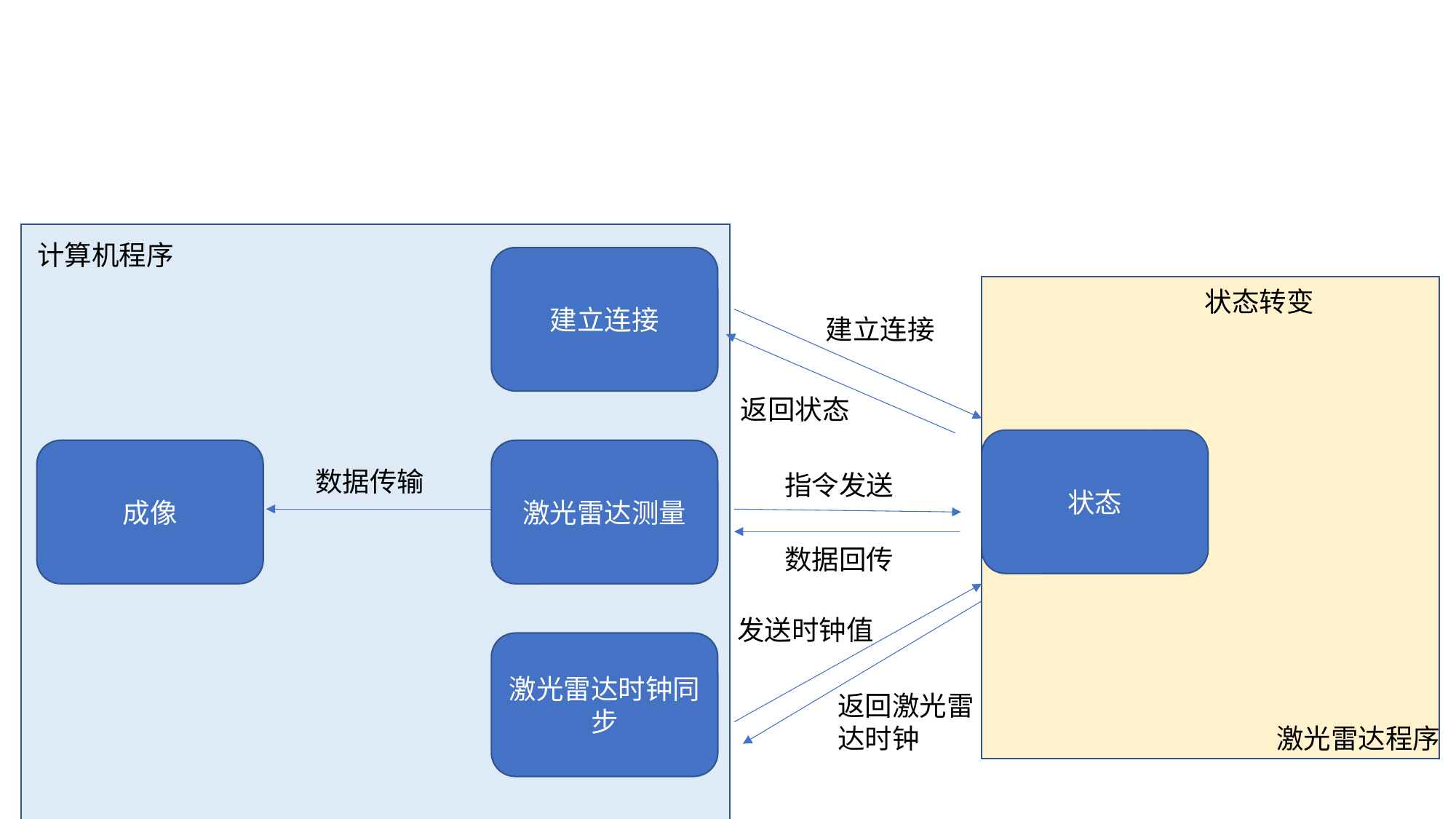

#

计算机程序
建立连接

状态转变
建立连接
返回状态
状态
成像
激光雷达测量
数据传输
指令发送
数据回传
发送时钟值
激光雷达时钟同步
返回激光雷达时钟
激光雷达程序